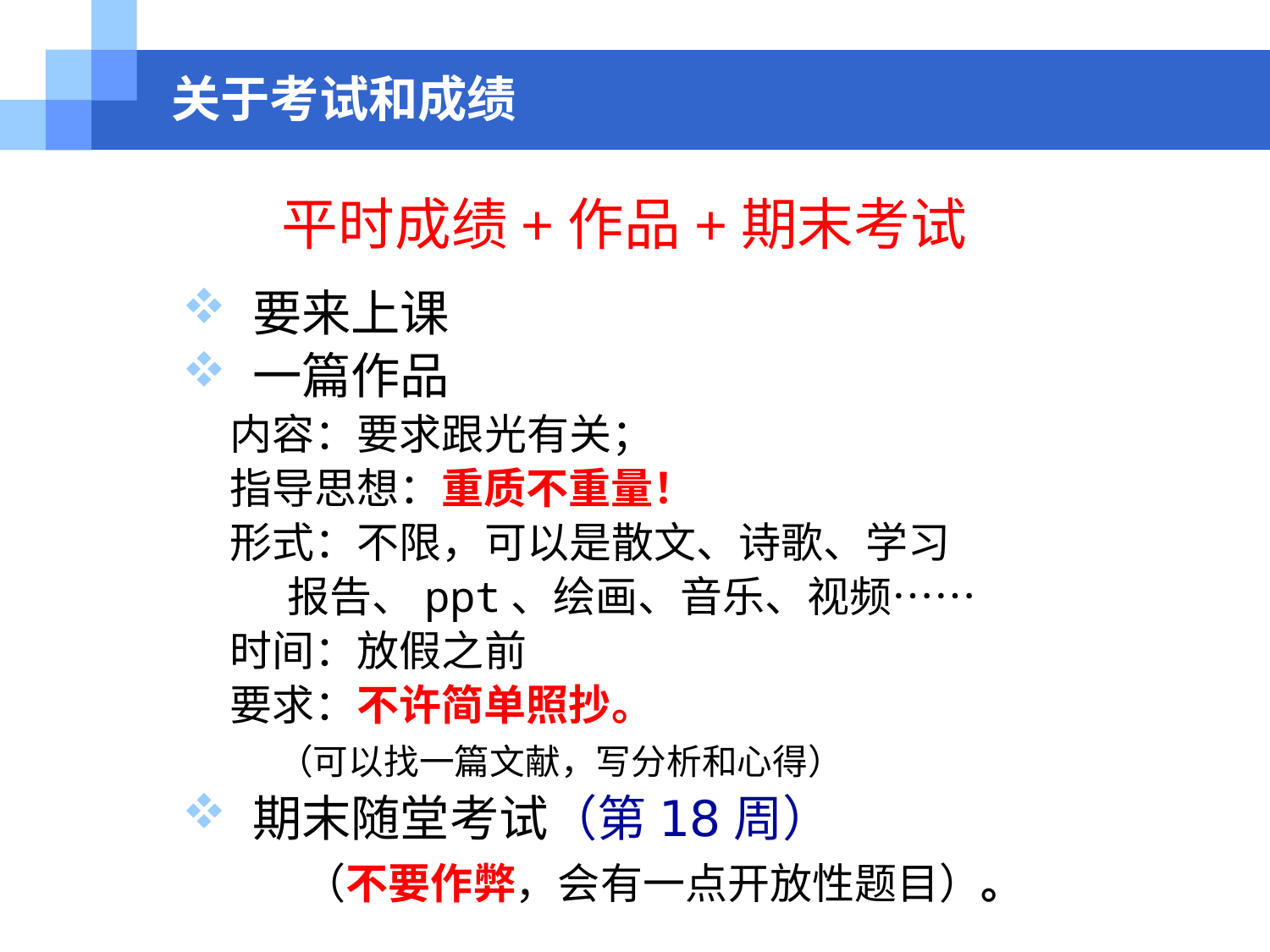

# 关于考试和成绩
平时成绩+作品+期末考试
 要来上课
 一篇作品
    内容：要求跟光有关；
    指导思想：重质不重量！
    形式：不限，可以是散文、诗歌、学习
          报告、ppt、绘画、音乐、视频……
    时间：放假之前
    要求：不许简单照抄。
         （可以找一篇文献，写分析和心得）
 期末随堂考试（第18周）
          （不要作弊，会有一点开放性题目）。